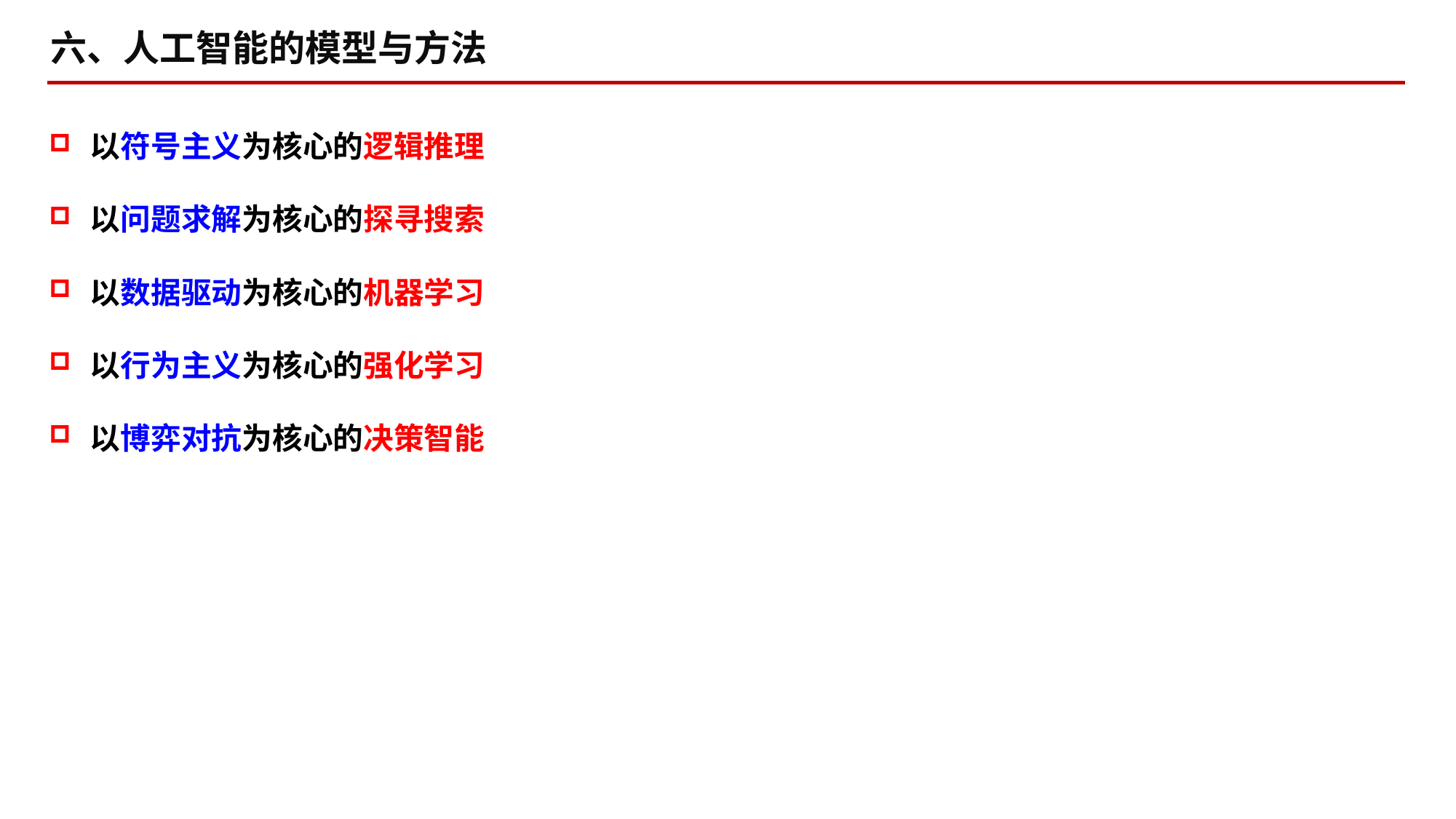

六、人工智能的模型与方法
以符号主义为核心的逻辑推理
以问题求解为核心的探寻搜索
以数据驱动为核心的机器学习
以行为主义为核心的强化学习
以博弈对抗为核心的决策智能